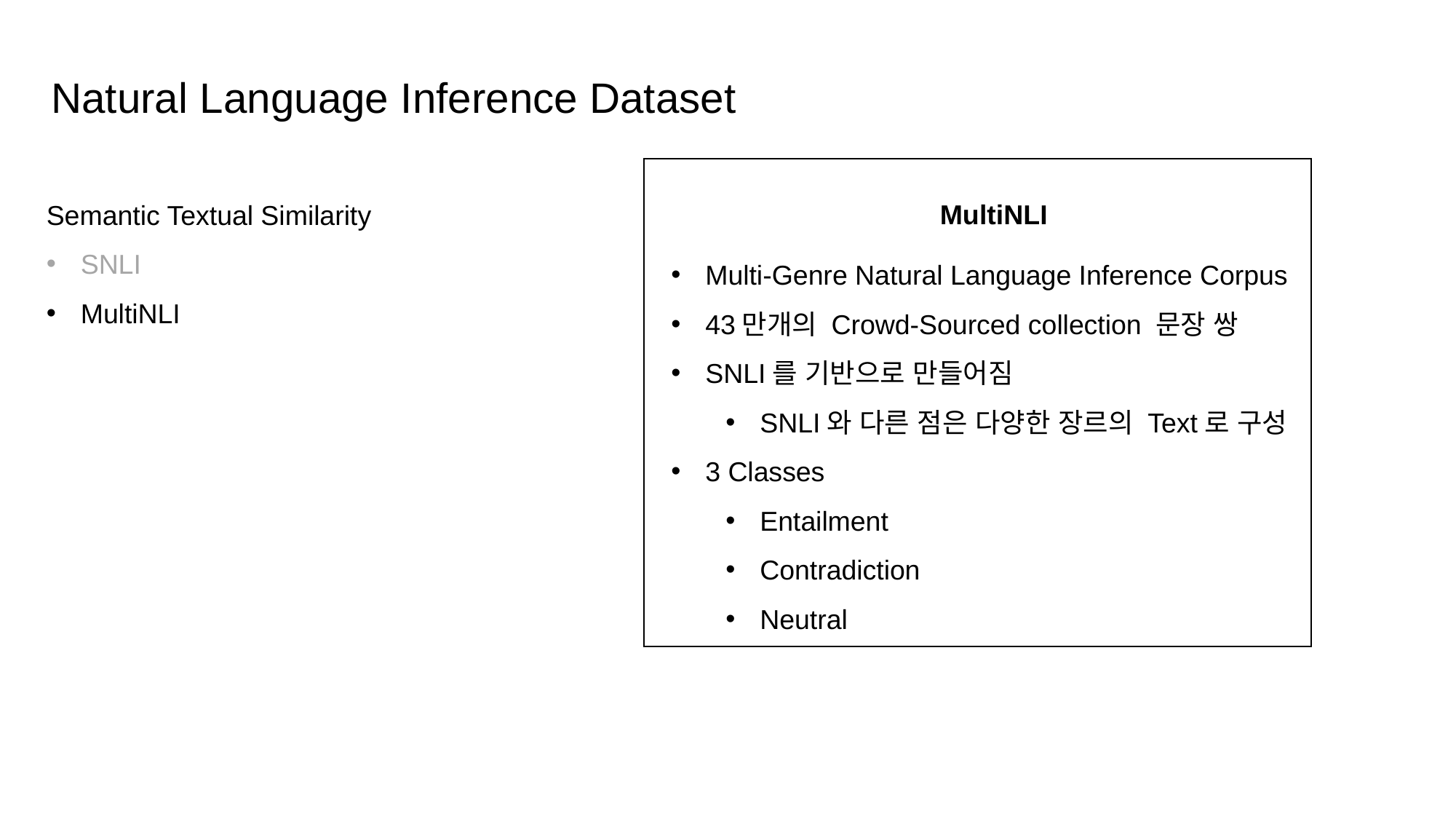

Natural Language Inference Dataset

Semantic Textual Similarity
SNLI
MultiNLI
MultiNLI
Multi-Genre Natural Language Inference Corpus
43만개의 Crowd-Sourced collection 문장 쌍
SNLI를 기반으로 만들어짐
SNLI와 다른 점은 다양한 장르의 Text로 구성
3 Classes
Entailment
Contradiction
Neutral